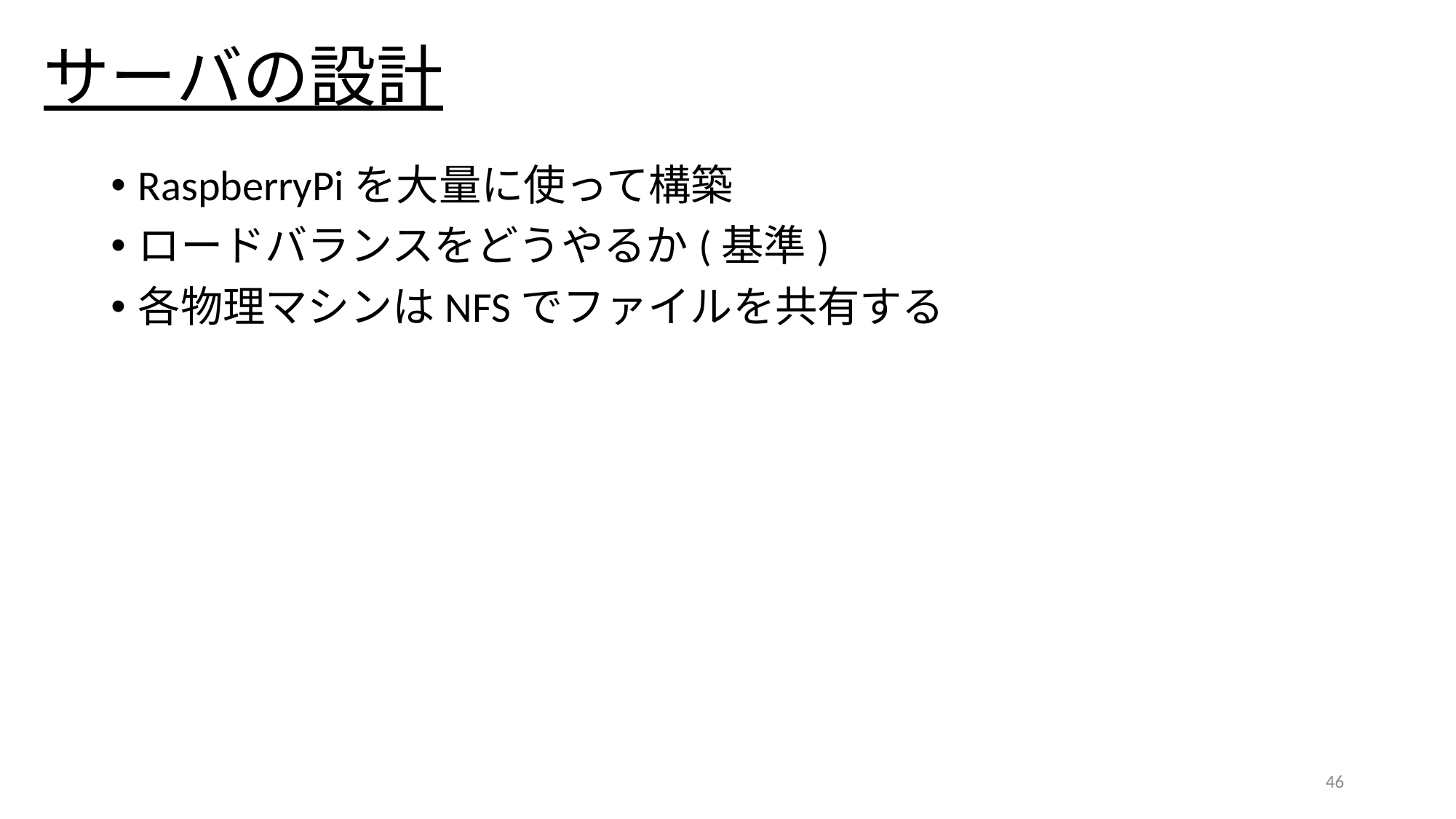

# サーバの設計
RaspberryPiを大量に使って構築
ロードバランスをどうやるか(基準)
各物理マシンはNFSでファイルを共有する
46